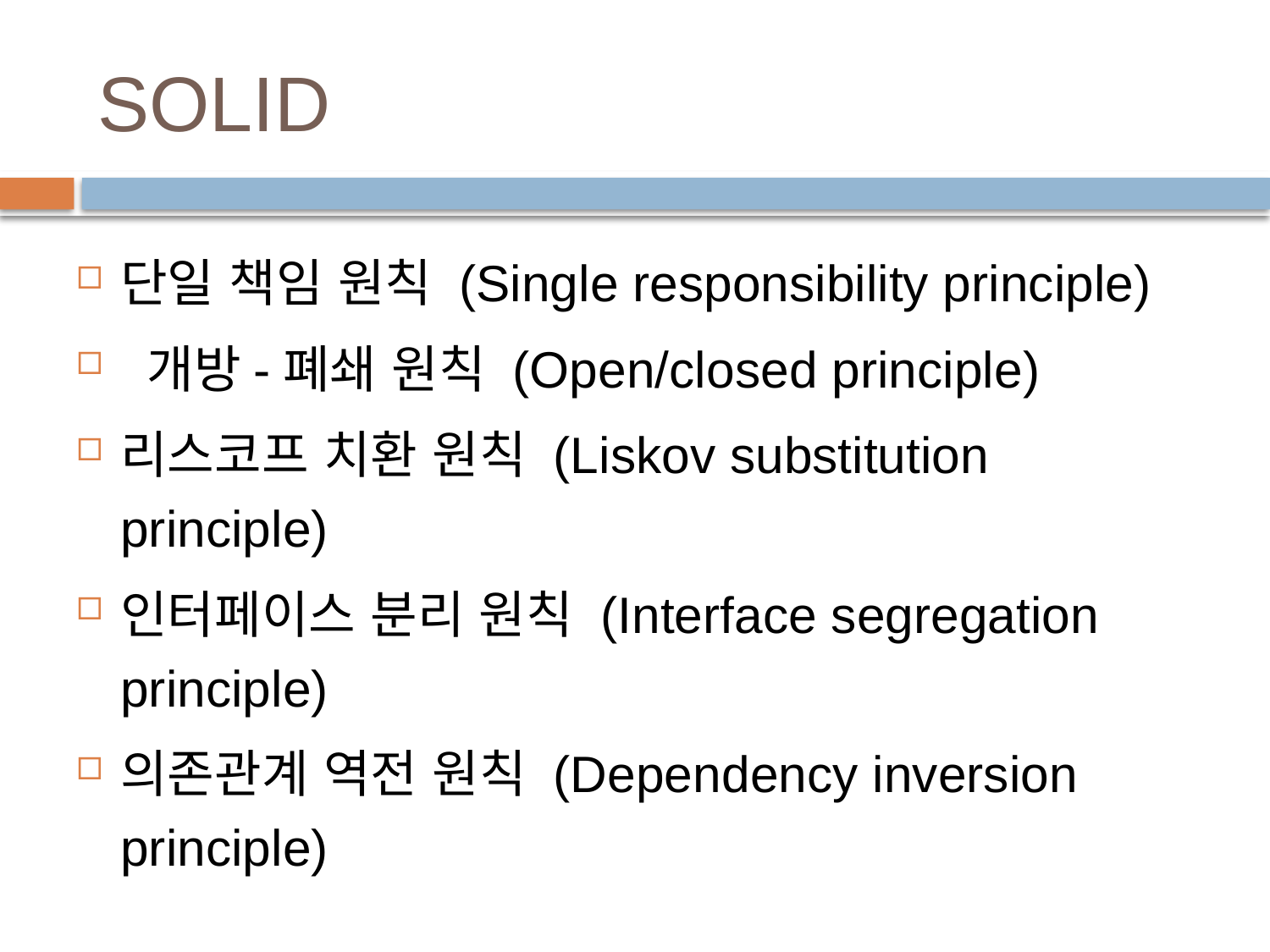

# SOLID
단일 책임 원칙 (Single responsibility principle)
 개방-폐쇄 원칙 (Open/closed principle)
리스코프 치환 원칙 (Liskov substitution principle)
인터페이스 분리 원칙 (Interface segregation principle)
의존관계 역전 원칙 (Dependency inversion principle)